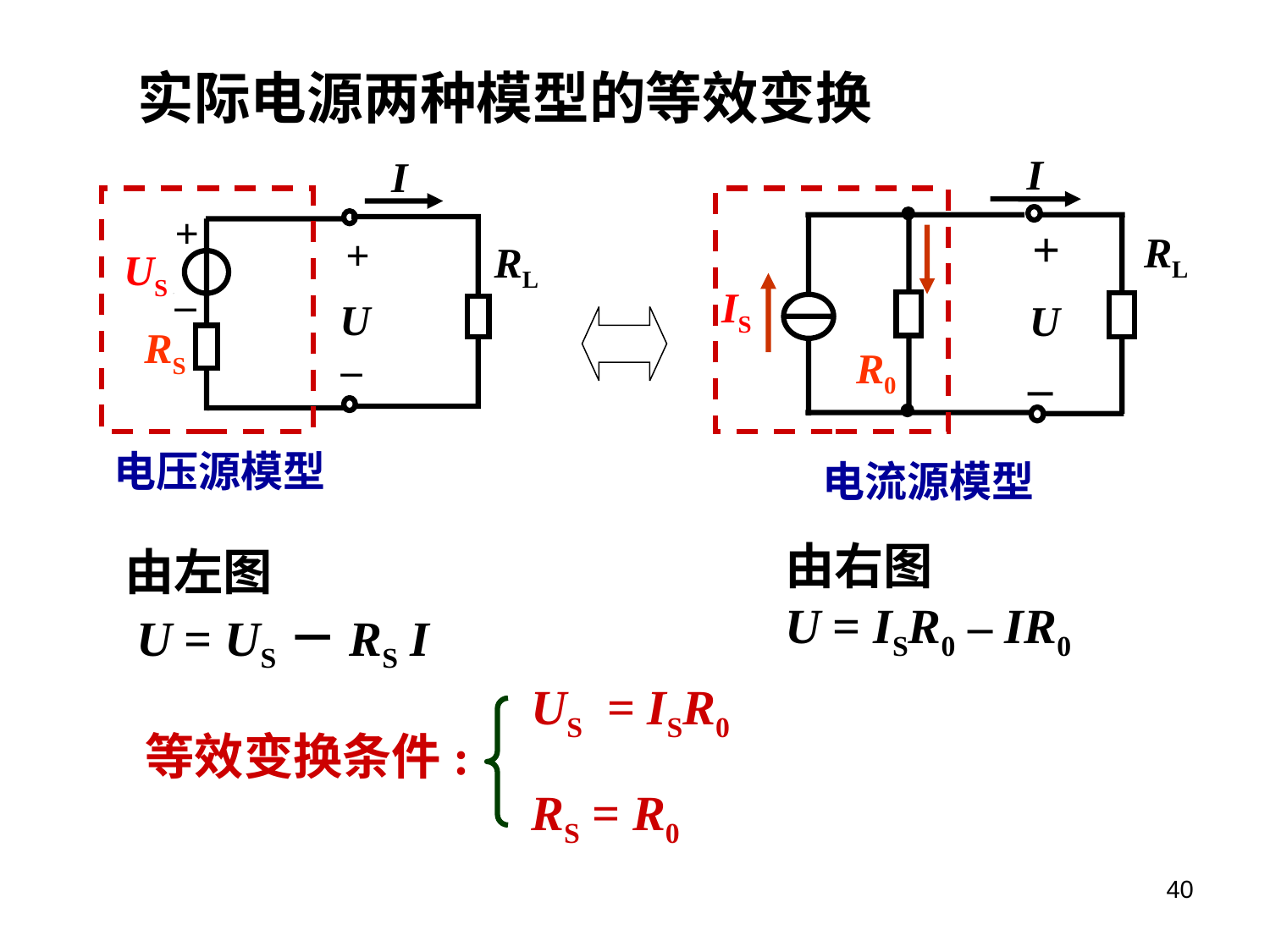

实际电源两种模型的等效变换
I
I

+
–

+

+
RL

RL
US

IS
U
U

RS

–

R0
–

电压源模型
电流源模型
由左图
 U = US－RS I
由右图
U = ISR0 – IR0
US  = ISR0

等效变换条件:
RS = R0
40